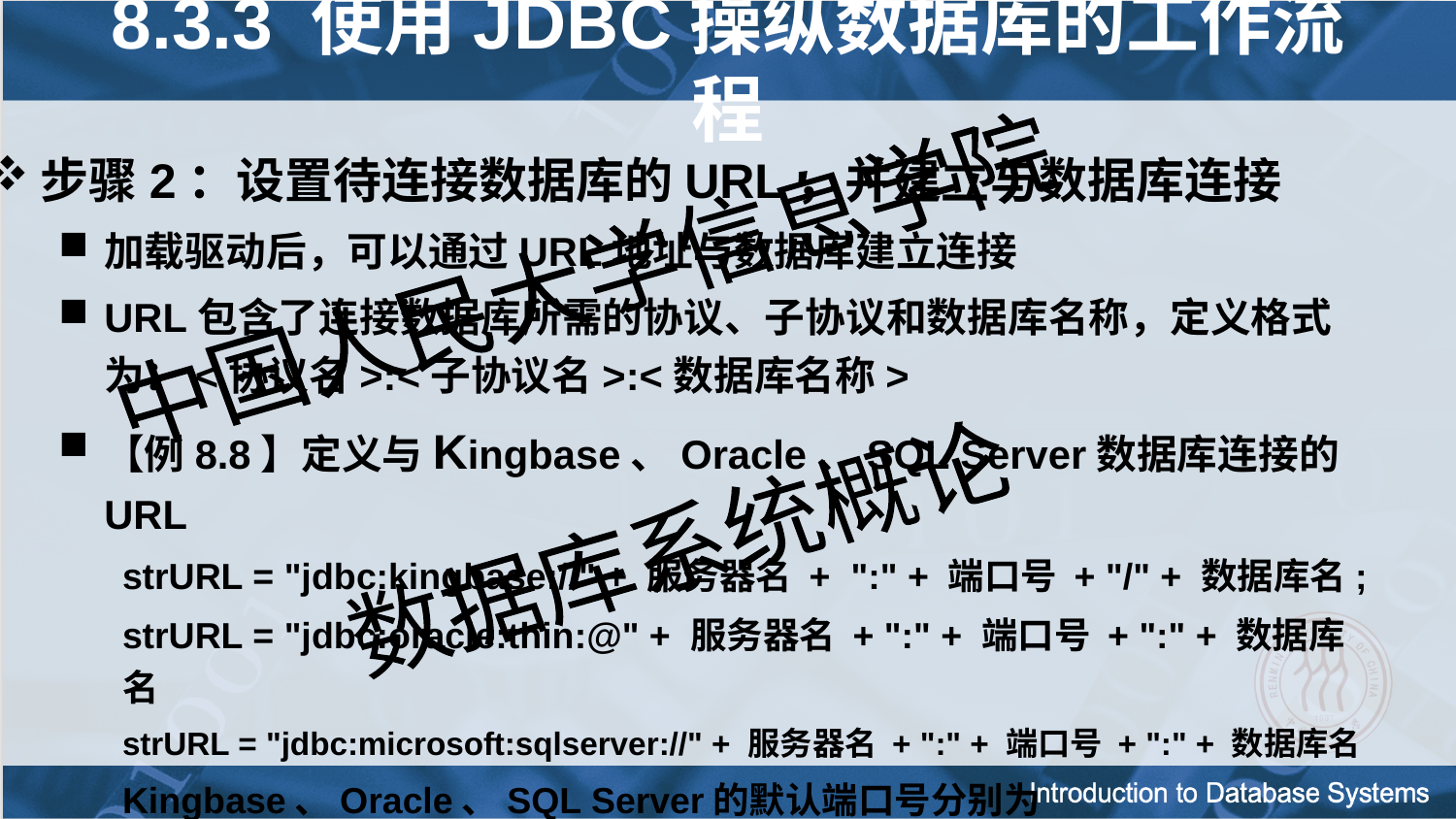

8.3.3 使用JDBC操纵数据库的工作流程
步骤2：设置待连接数据库的URL，并建立与数据库连接
加载驱动后，可以通过URL地址与数据库建立连接
URL包含了连接数据库所需的协议、子协议和数据库名称，定义格式为：<协议名>:<子协议名>:<数据库名称>
【例8.8】定义与Kingbase、Oracle、SQL Server数据库连接的URL
strURL = "jdbc:kingbase://" + 服务器名 +  ":" + 端口号 + "/" + 数据库名;
strURL = "jdbc:oracle:thin:@" + 服务器名 + ":" + 端口号 + ":" + 数据库名
strURL = "jdbc:microsoft:sqlserver://" + 服务器名 + ":" + 端口号 + ":" + 数据库名
Kingbase、Oracle、SQL Server的默认端口号分别为54321、1521、1433